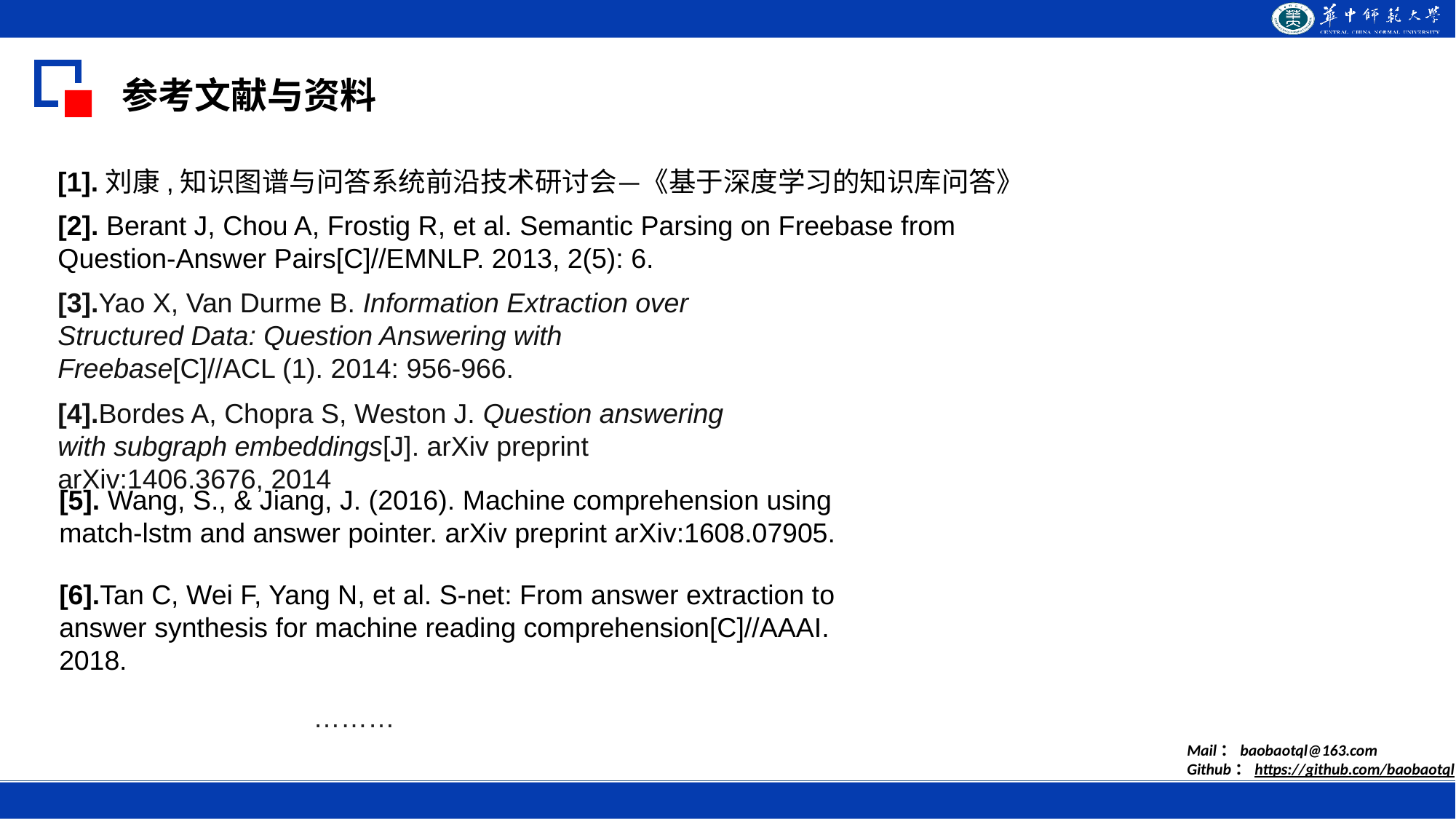

参考文献与资料
[1].刘康,知识图谱与问答系统前沿技术研讨会—《基于深度学习的知识库问答》
[2]. Berant J, Chou A, Frostig R, et al. Semantic Parsing on Freebase from Question-Answer Pairs[C]//EMNLP. 2013, 2(5): 6.
[3].Yao X, Van Durme B. Information Extraction over Structured Data: Question Answering with Freebase[C]//ACL (1). 2014: 956-966.
[4].Bordes A, Chopra S, Weston J. Question answering with subgraph embeddings[J]. arXiv preprint arXiv:1406.3676, 2014
[5]. Wang, S., & Jiang, J. (2016). Machine comprehension using match-lstm and answer pointer. arXiv preprint arXiv:1608.07905.
[6].Tan C, Wei F, Yang N, et al. S-net: From answer extraction to answer synthesis for machine reading comprehension[C]//AAAI. 2018.
………